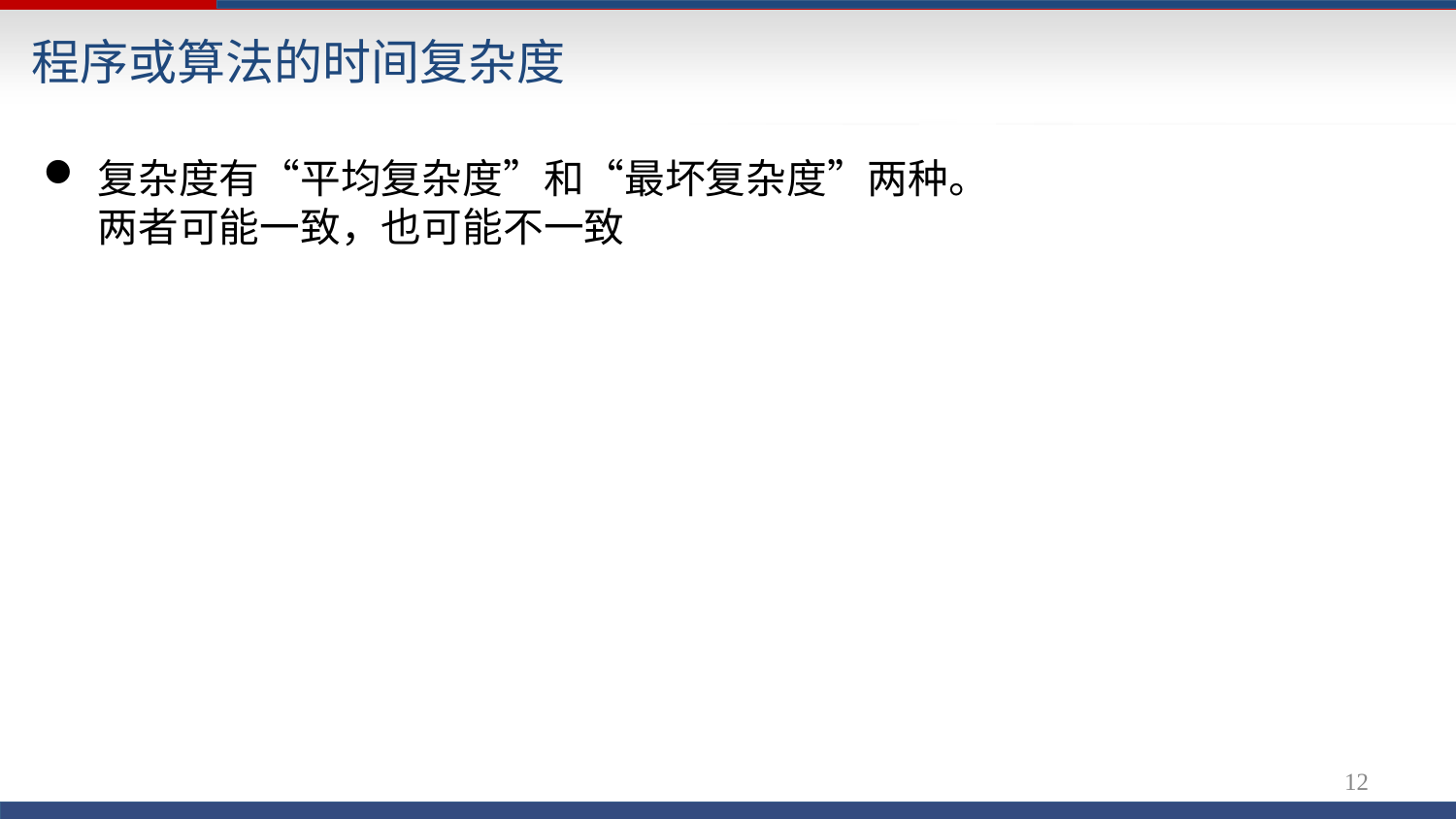

# 程序或算法的时间复杂度
复杂度有“平均复杂度”和“最坏复杂度”两种。
两者可能一致，也可能不一致
12